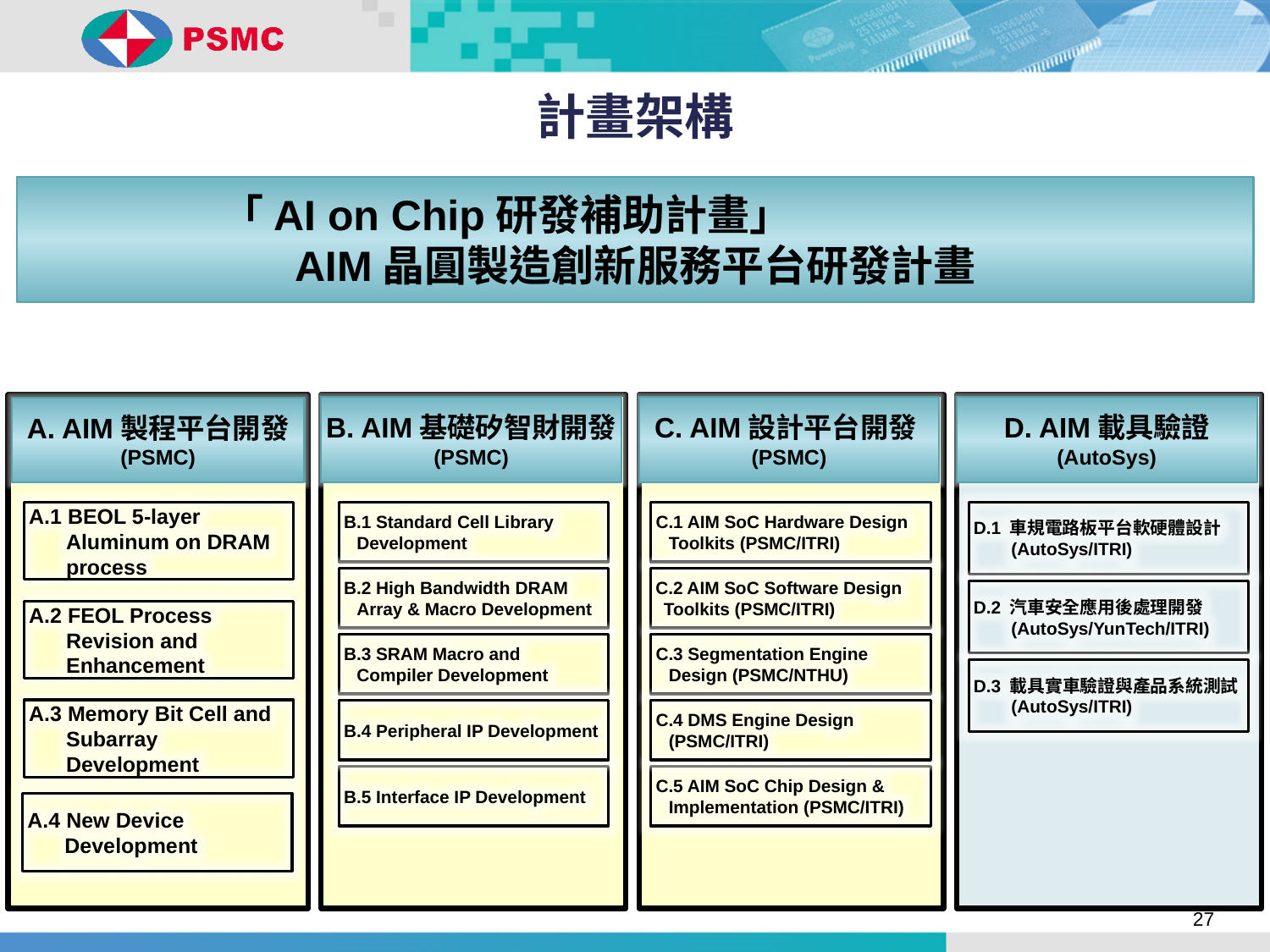

計畫架構

「AI on Chip研發補助計畫」
AIM晶圓製造創新服務平台研發計畫

A. AIM製程平台開發
(PSMC)
A.1 BEOL 5-layer Aluminum on DRAM  process
A.2 FEOL Process Revision and Enhancement
A.3 Memory Bit Cell and Subarray  Development
A.4 New Device Development

B. AIM基礎矽智財開發
(PSMC)
B.1 Standard Cell Library Development
B.2 High Bandwidth DRAM Array & Macro Development
B.3 SRAM Macro and  Compiler Development
B.4 Peripheral IP Development
B.5 Interface IP Development

C. AIM設計平台開發(PSMC)
C.1 AIM SoC Hardware Design Toolkits (PSMC/ITRI)
 C.2 AIM SoC Software Design Toolkits (PSMC/ITRI)
C.3 Segmentation Engine Design (PSMC/NTHU)
C.4 DMS Engine Design (PSMC/ITRI)
C.5 AIM SoC Chip Design & Implementation (PSMC/ITRI)

D. AIM載具驗證
(AutoSys)
D.1 車規電路板平台軟硬體設計
(AutoSys/ITRI)
D.2 汽車安全應用後處理開發
(AutoSys/YunTech/ITRI)
D.3 載具實車驗證與產品系統測試
(AutoSys/ITRI)
27